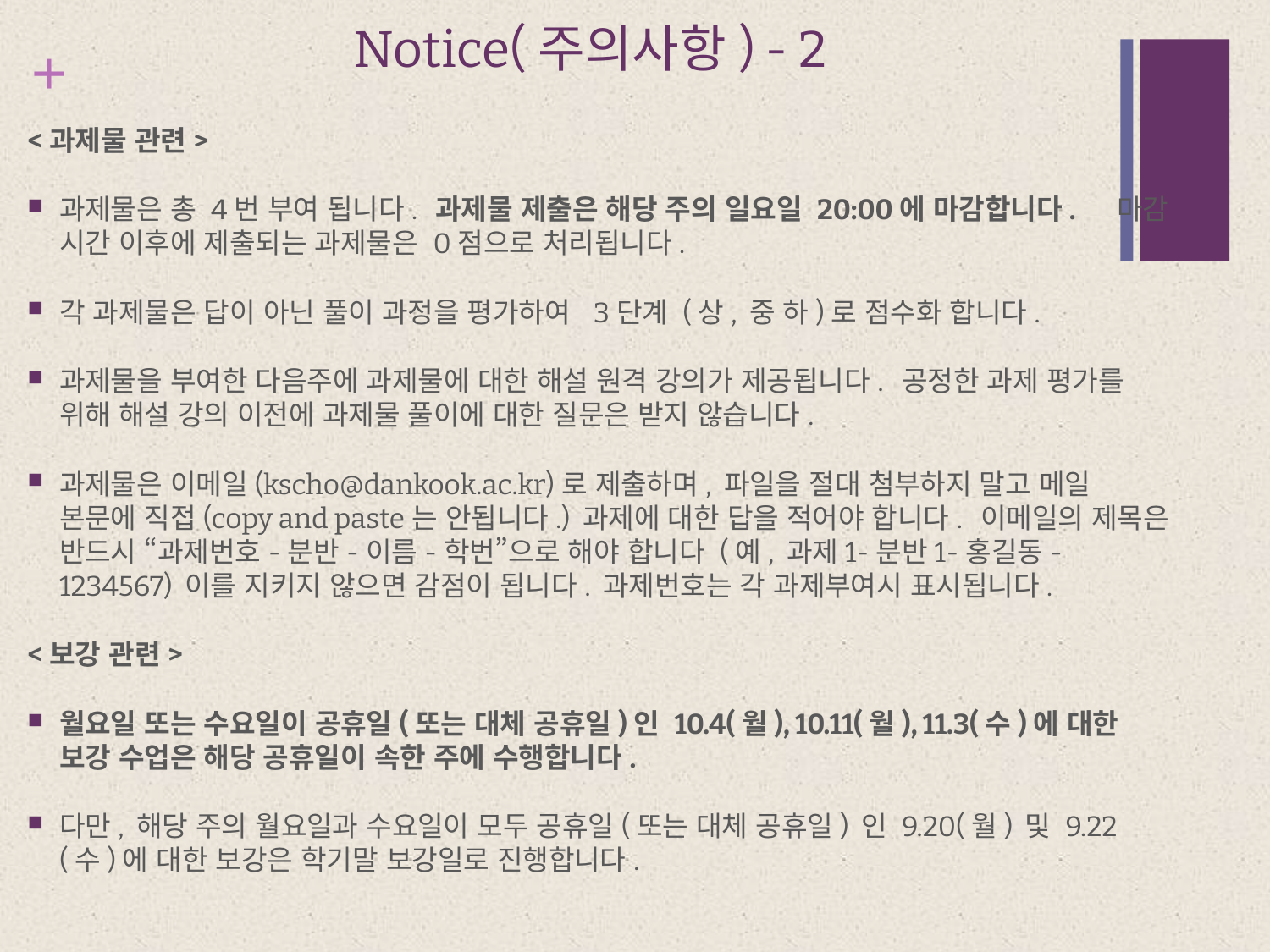

# Notice(주의사항) - 2
<과제물 관련>
과제물은 총 4번 부여 됩니다.  과제물 제출은 해당 주의 일요일 20:00에 마감합니다.      마감 시간 이후에 제출되는 과제물은 0점으로 처리됩니다.
각 과제물은 답이 아닌 풀이 과정을 평가하여  3단계 (상, 중 하)로 점수화 합니다.
과제물을 부여한 다음주에 과제물에 대한 해설 원격 강의가 제공됩니다.  공정한 과제 평가를 위해 해설 강의 이전에 과제물 풀이에 대한 질문은 받지 않습니다.
과제물은 이메일(kscho@dankook.ac.kr)로 제출하며, 파일을 절대 첨부하지 말고 메일 본문에 직접(copy and paste는 안됩니다.) 과제에 대한 답을 적어야 합니다.  이메일의 제목은 반드시 “과제번호-분반-이름-학번”으로 해야 합니다 (예, 과제1-분반1-홍길동-1234567) 이를 지키지 않으면 감점이 됩니다. 과제번호는 각 과제부여시 표시됩니다.
<보강 관련>
월요일 또는 수요일이 공휴일(또는 대체 공휴일)인 10.4(월), 10.11(월), 11.3(수)에 대한 보강 수업은 해당 공휴일이 속한 주에 수행합니다.
다만, 해당 주의 월요일과 수요일이 모두 공휴일(또는 대체 공휴일) 인 9.20(월) 및 9.22(수)에 대한 보강은 학기말 보강일로 진행합니다.